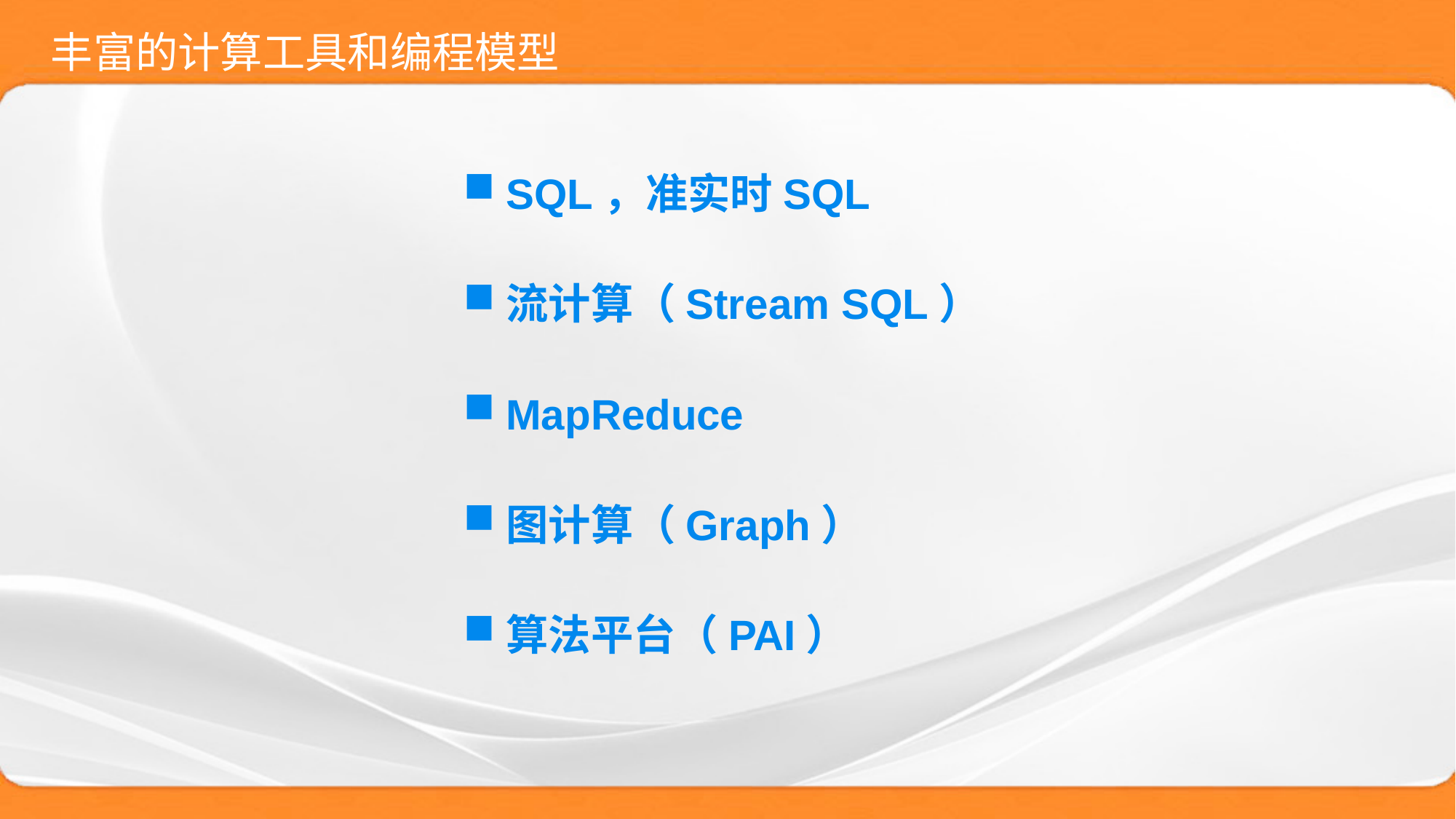

# 丰富的计算工具和编程模型
SQL，准实时SQL
流计算（Stream SQL）
MapReduce
图计算（Graph）
算法平台（PAI）